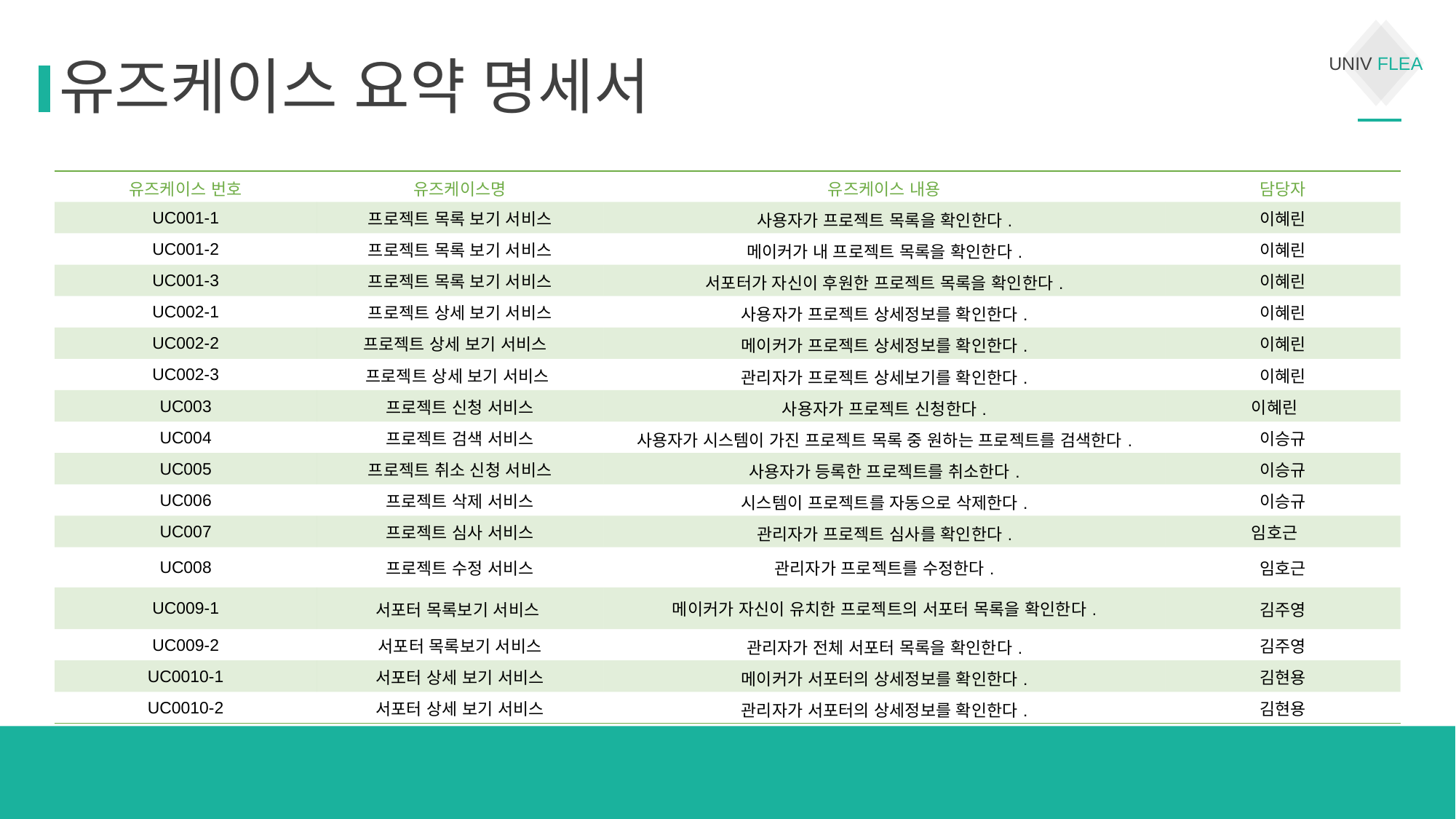

유즈케이스 요약 명세서

| 유즈케이스 번호 | 유즈케이스명 | 유즈케이스 내용 | 담당자 |
| --- | --- | --- | --- |
| UC001-1 | 프로젝트 목록 보기 서비스 | 사용자가 프로젝트 목록을 확인한다. | 이혜린 |
| UC001-2 | 프로젝트 목록 보기 서비스 | 메이커가 내 프로젝트 목록을 확인한다. | 이혜린 |
| UC001-3 | 프로젝트 목록 보기 서비스 | 서포터가 자신이 후원한 프로젝트 목록을 확인한다. | 이혜린 |
| UC002-1 | 프로젝트 상세 보기 서비스 | 사용자가 프로젝트 상세정보를 확인한다. | 이혜린 |
| UC002-2 | 프로젝트 상세 보기 서비스 | 메이커가 프로젝트 상세정보를 확인한다. | 이혜린 |
| UC002-3 | 프로젝트 상세 보기 서비스 | 관리자가 프로젝트 상세보기를 확인한다. | 이혜린 |
| UC003 | 프로젝트 신청 서비스 | 사용자가 프로젝트 신청한다. | 이혜린 |
| UC004 | 프로젝트 검색 서비스 | 사용자가 시스템이 가진 프로젝트 목록 중 원하는 프로젝트를 검색한다. | 이승규 |
| UC005 | 프로젝트 취소 신청 서비스 | 사용자가 등록한 프로젝트를 취소한다. | 이승규 |
| UC006 | 프로젝트 삭제 서비스 | 시스템이 프로젝트를 자동으로 삭제한다. | 이승규 |
| UC007 | 프로젝트 심사 서비스 | 관리자가 프로젝트 심사를 확인한다. | 임호근 |
| UC008 | 프로젝트 수정 서비스 | 관리자가 프로젝트를 수정한다. | 임호근 |
| UC009-1 | 서포터 목록보기 서비스 | 메이커가 자신이 유치한 프로젝트의 서포터 목록을 확인한다. | 김주영 |
| UC009-2 | 서포터 목록보기 서비스 | 관리자가 전체 서포터 목록을 확인한다. | 김주영 |
| UC0010-1 | 서포터 상세 보기 서비스 | 메이커가 서포터의 상세정보를 확인한다. | 김현용 |
| UC0010-2 | 서포터 상세 보기 서비스 | 관리자가 서포터의 상세정보를 확인한다. | 김현용 |